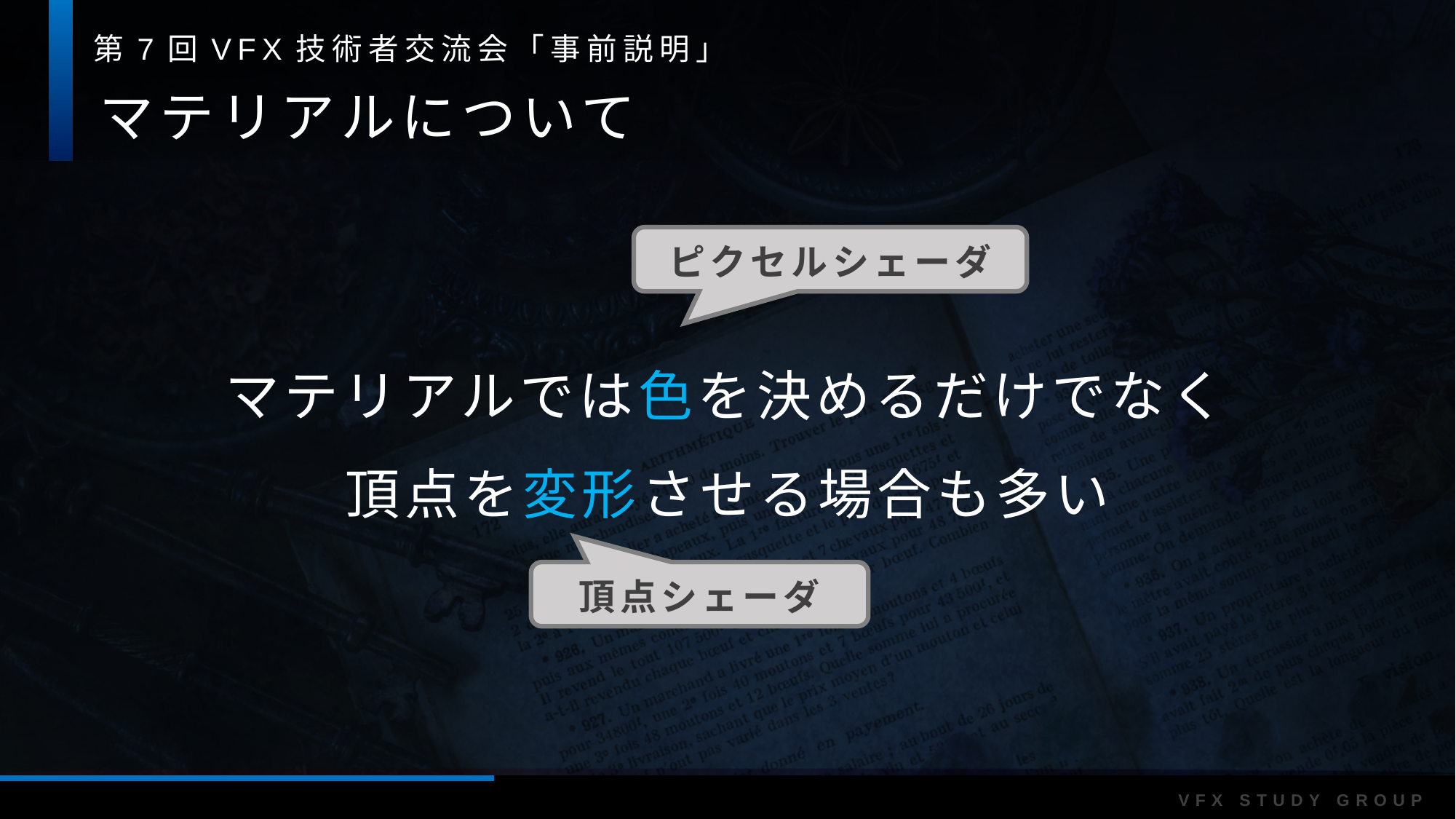

マテリアルについて
ピクセルシェーダ
マテリアルでは色を決めるだけでなく
頂点を変形させる場合も多い
頂点シェーダ